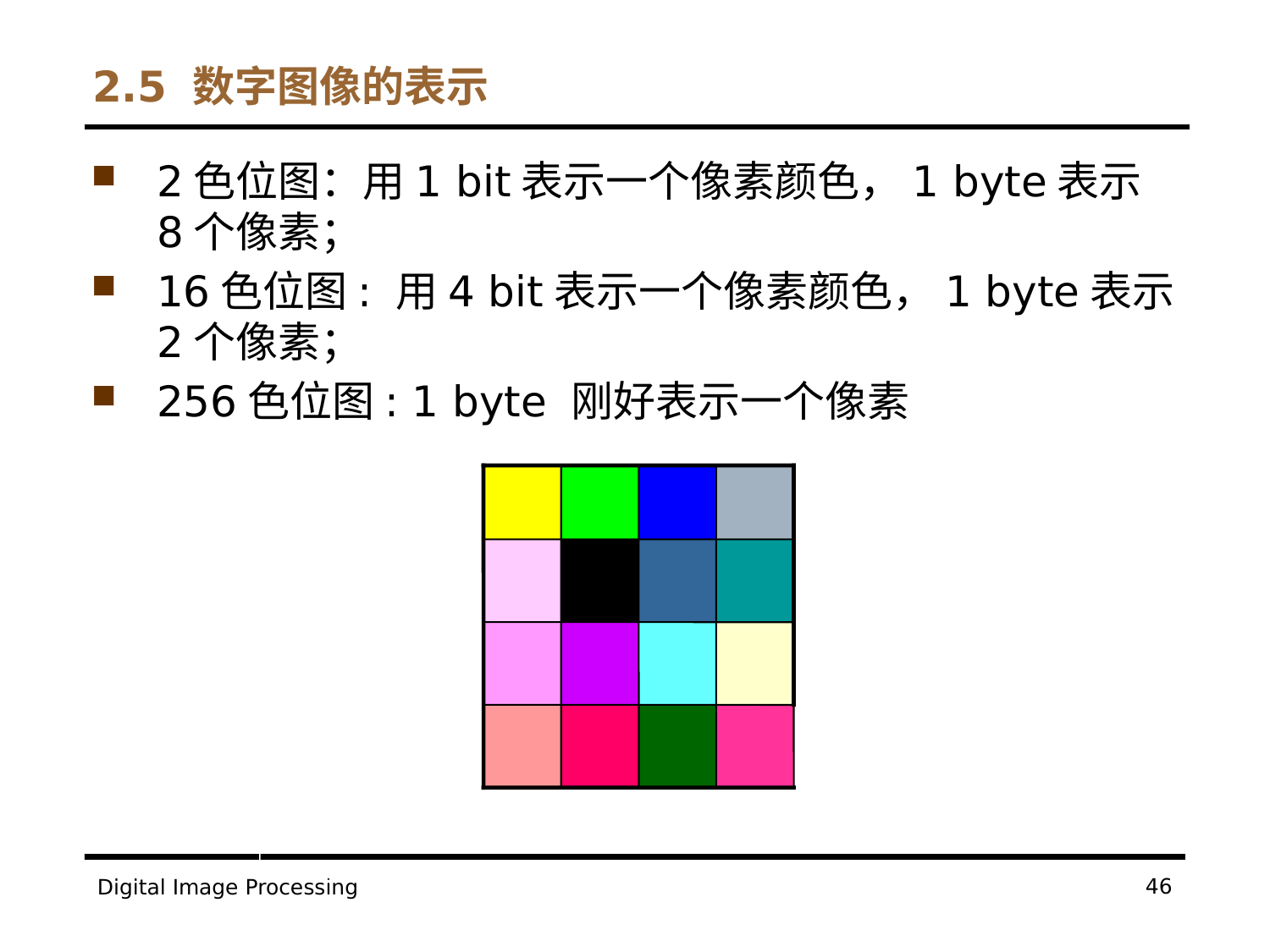

2.5 数字图像的表示
2色位图：用1 bit表示一个像素颜色，1 byte表示8个像素；
16色位图: 用4 bit表示一个像素颜色，1 byte表示2个像素；
256色位图: 1 byte 刚好表示一个像素

46
Digital Image Processing